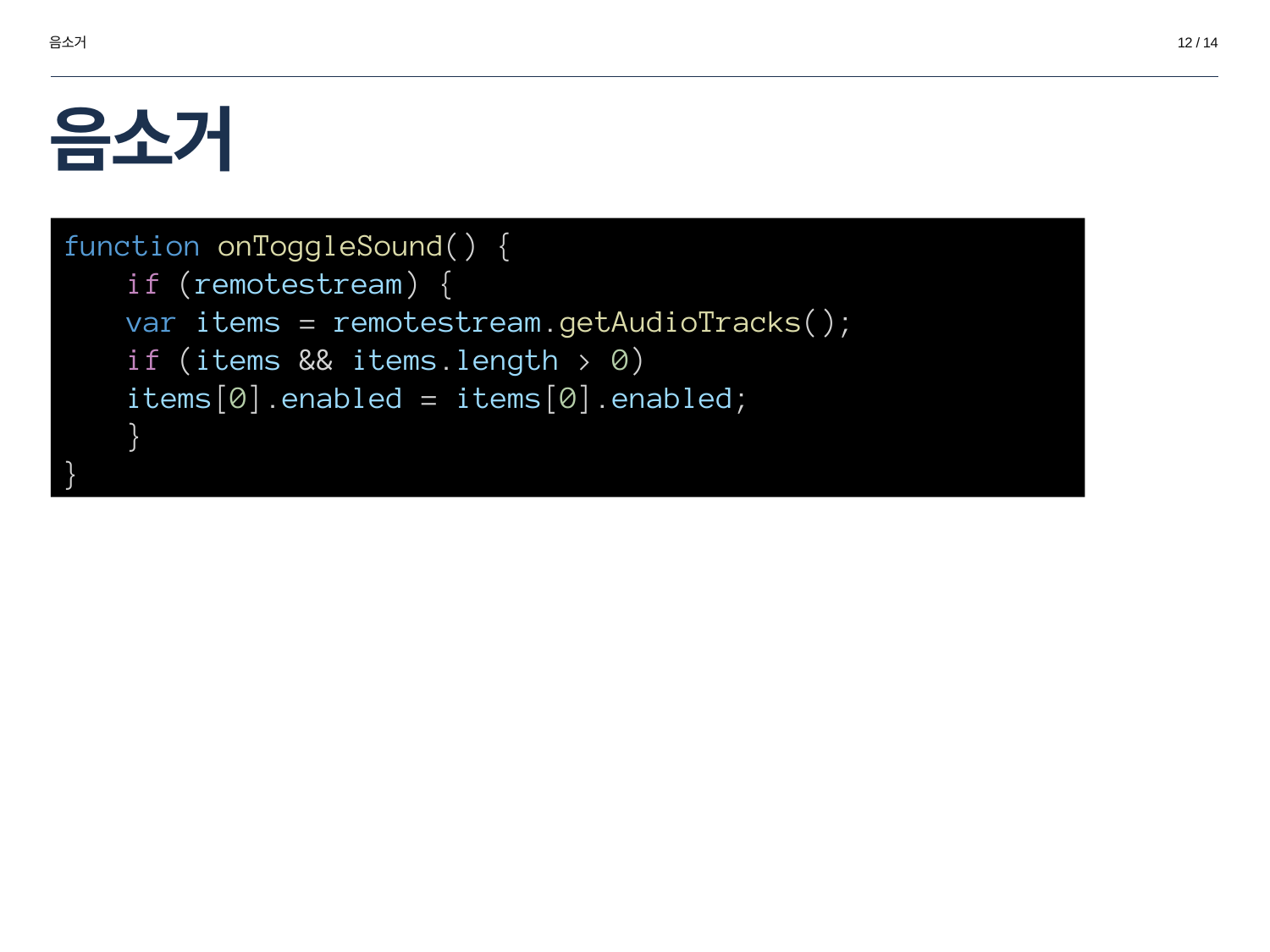

음소거
12 / 14
# 음소거

function onToggleSound() {
if (remotestream) {
var items = remotestream.getAudioTracks();
if (items && items.length > 0)
items[0].enabled = items[0].enabled;
}
}